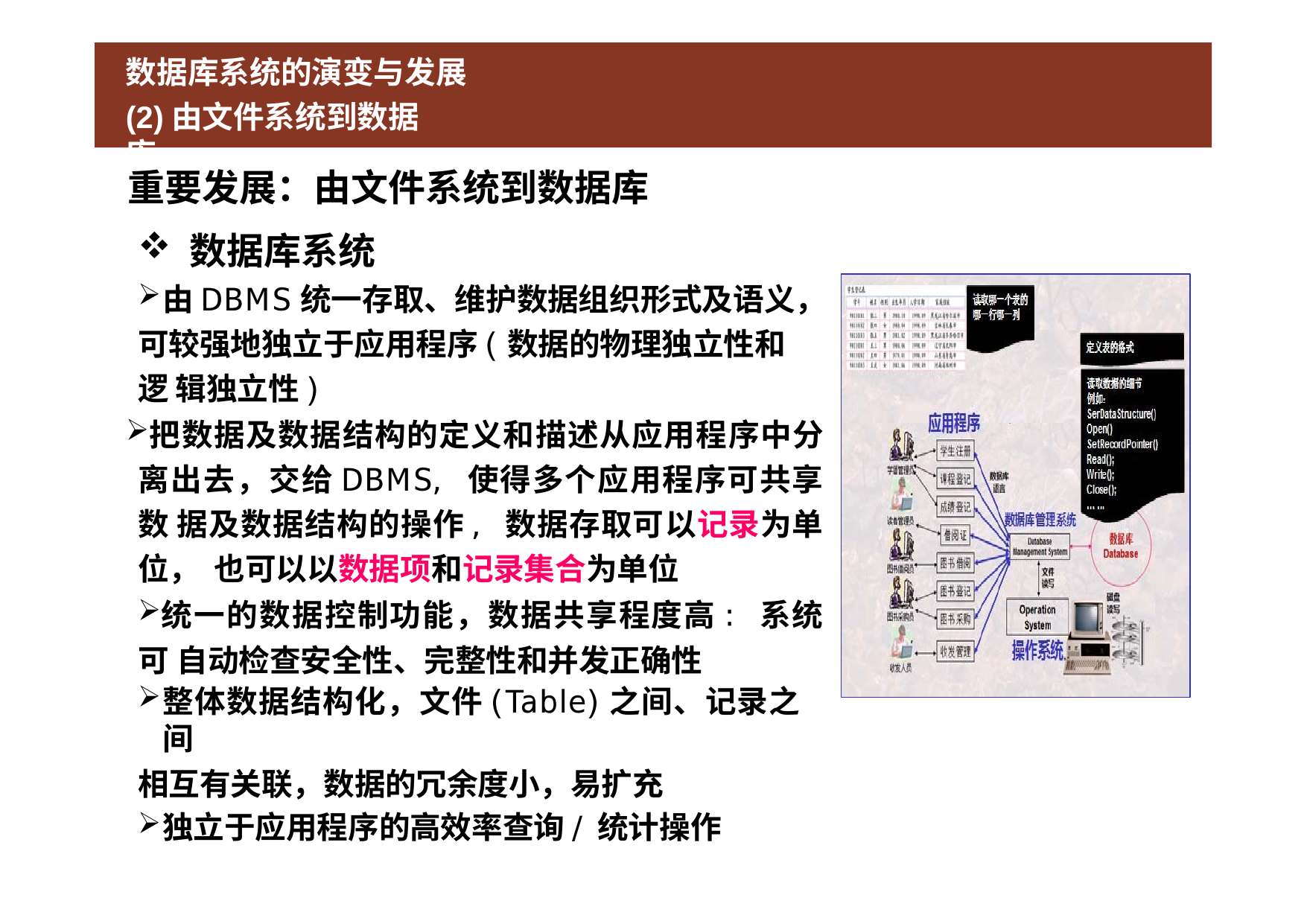

# 数据库系统的演变与发展
(2)由文件系统到数据库
重要发展：由文件系统到数据库
数据库系统
由DBMS统一存取、维护数据组织形式及语义，
可较强地独立于应用程序(数据的物理独立性和逻 辑独立性)
把数据及数据结构的定义和描述从应用程序中分 离出去，交给DBMS, 使得多个应用程序可共享数 据及数据结构的操作, 数据存取可以记录为单位，  也可以以数据项和记录集合为单位
统一的数据控制功能，数据共享程度高: 系统可 自动检查安全性、完整性和并发正确性
整体数据结构化，文件(Table)之间、记录之间
相互有关联，数据的冗余度小，易扩充
独立于应用程序的高效率查询/统计操作